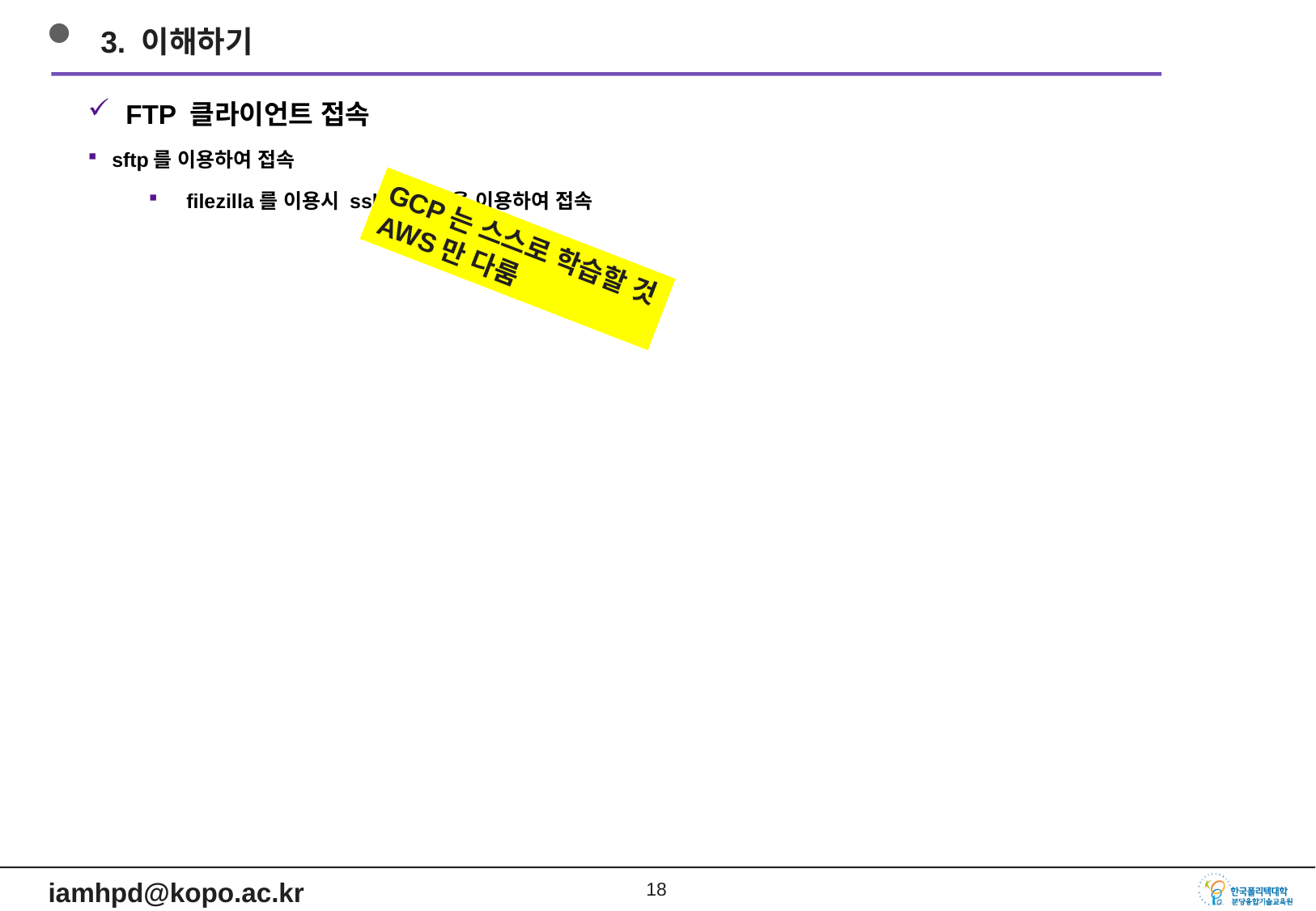

3. 이해하기
FTP 클라이언트 접속
sftp를 이용하여 접속
filezilla를 이용시 ssh키 파일을 이용하여 접속
GCP는 스스로 학습할 것
AWS만 다룸
18